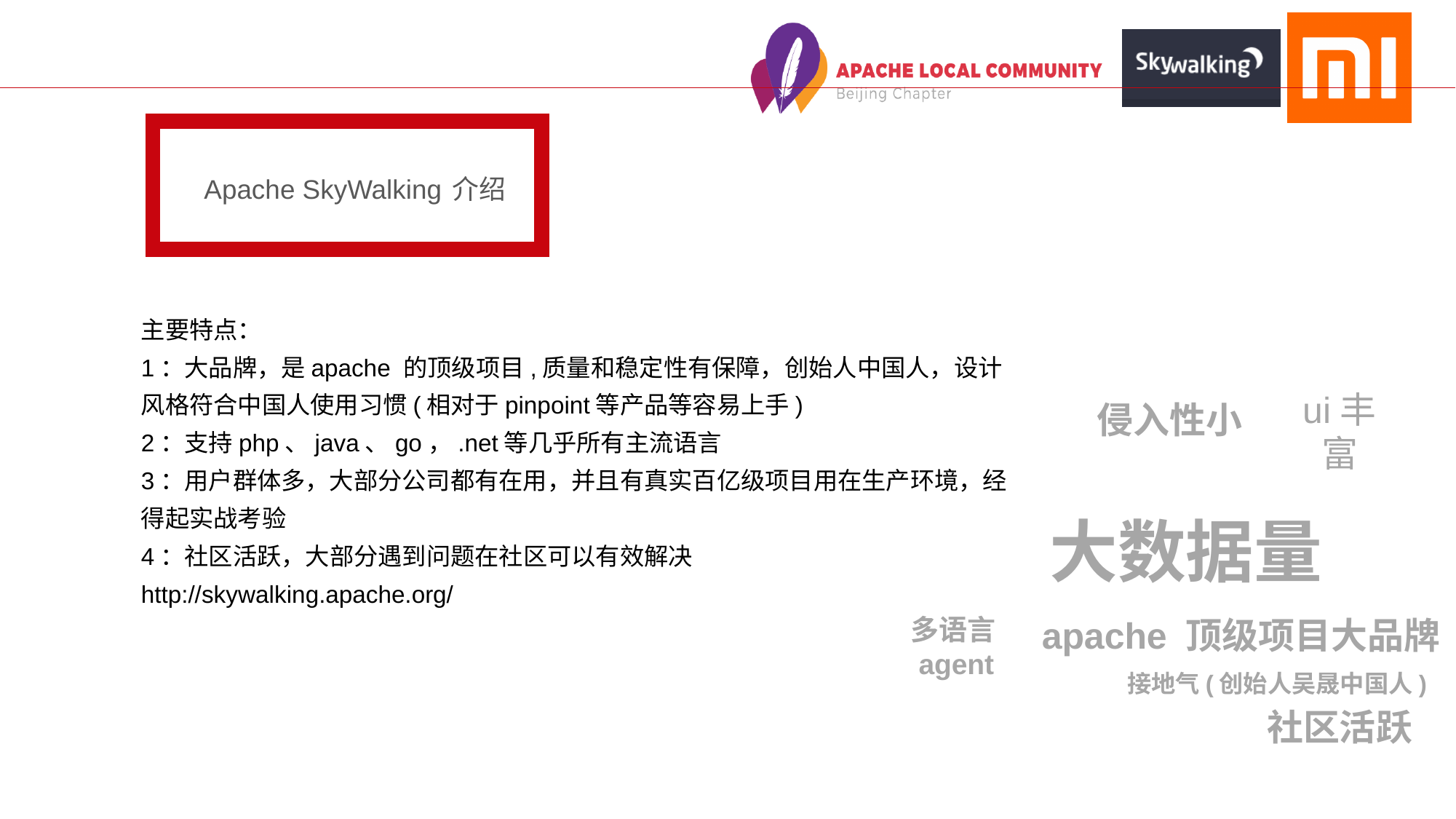

Apache SkyWalking 介绍
主要特点：
1：大品牌，是apache 的顶级项目,质量和稳定性有保障，创始人中国人，设计风格符合中国人使用习惯(相对于pinpoint等产品等容易上手)
2：支持php、java、go，.net等几乎所有主流语言
3：用户群体多，大部分公司都有在用，并且有真实百亿级项目用在生产环境，经得起实战考验
4：社区活跃，大部分遇到问题在社区可以有效解决
http://skywalking.apache.org/

ui丰富
侵入性小
大数据量
apache 顶级项目大品牌
多语言agent
接地气(创始人吴晟中国人)
社区活跃